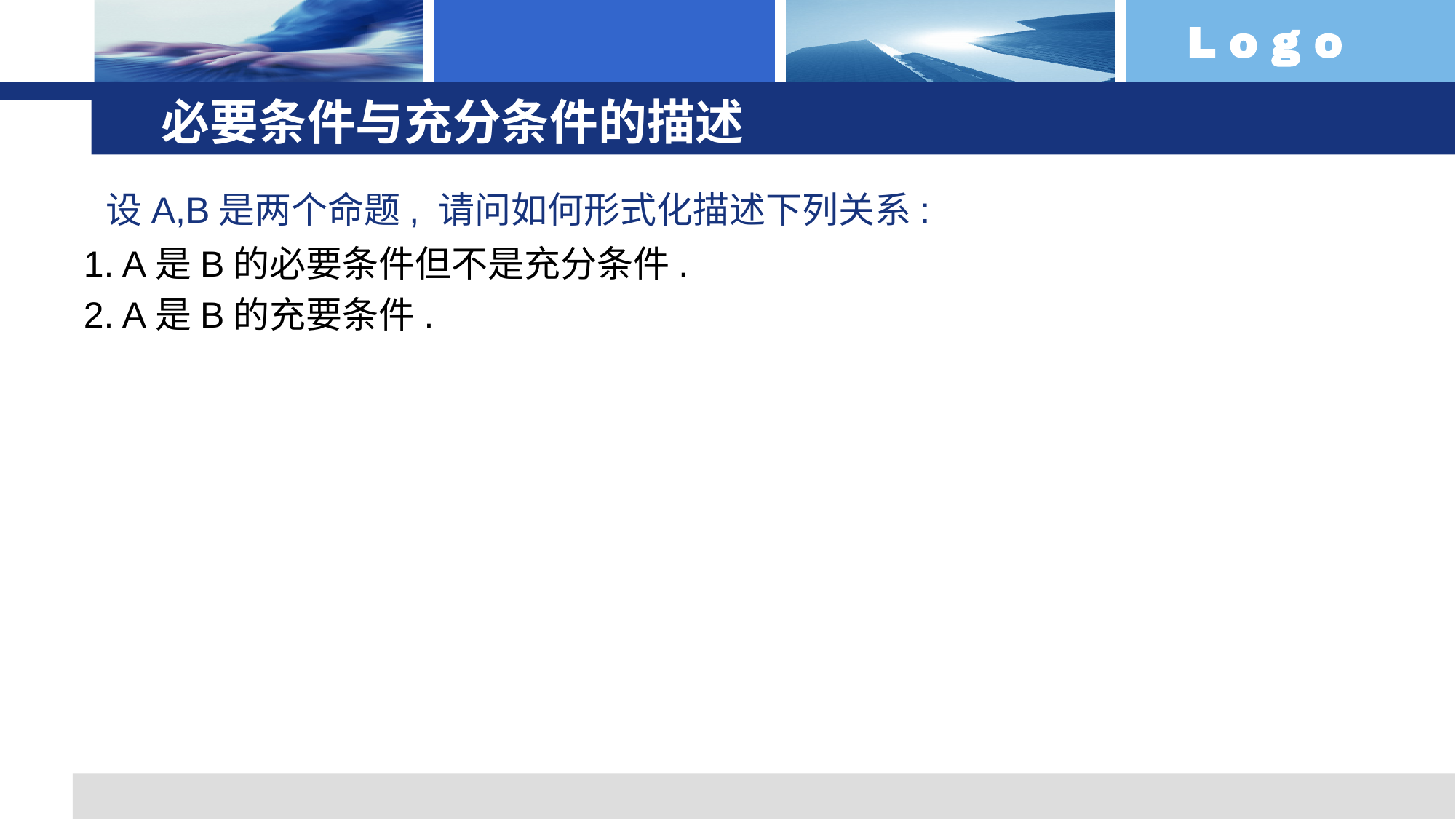

# 必要条件与充分条件的描述
 设A,B是两个命题, 请问如何形式化描述下列关系:
1. A是B的必要条件但不是充分条件.
2. A是B的充要条件.

8